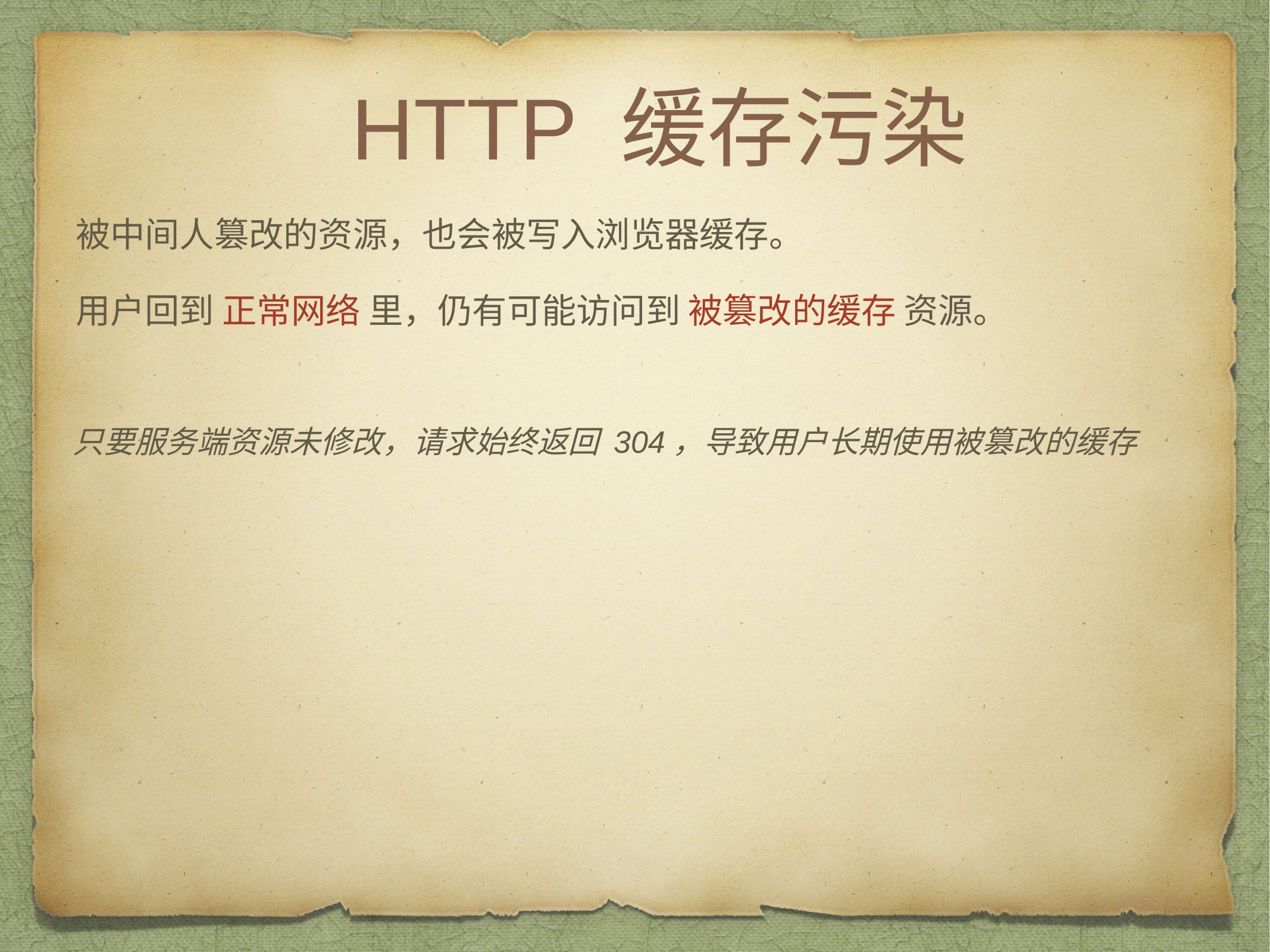

# HTTP 缓存污染
被中间人篡改的资源，也会被写入浏览器缓存。
用户回到 正常网络 里，仍有可能访问到 被篡改的缓存 资源。
只要服务端资源未修改，请求始终返回 304，导致用户长期使用被篡改的缓存